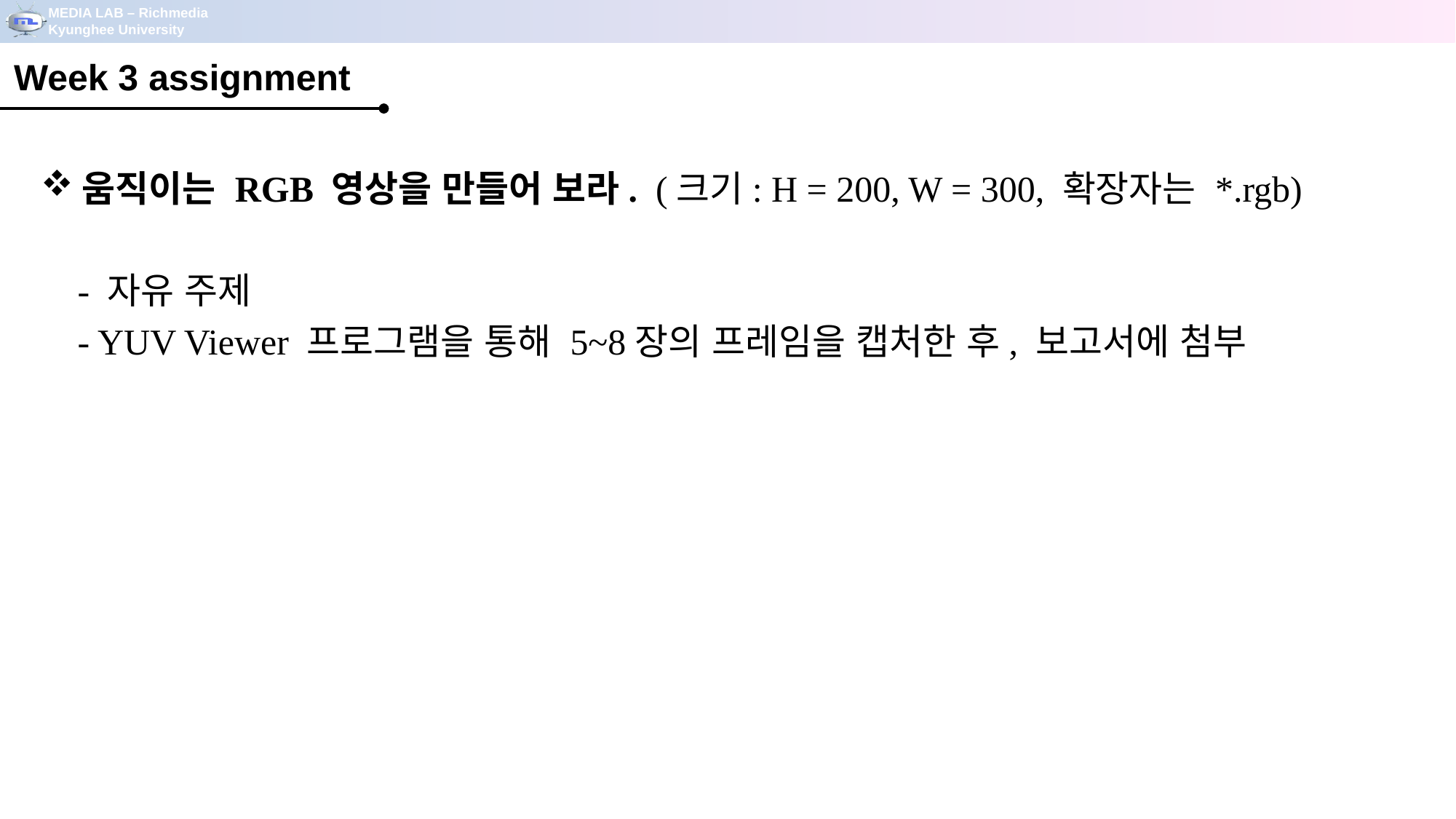

Week 3 assignment
움직이는 RGB 영상을 만들어 보라.  (크기: H = 200, W = 300, 확장자는 *.rgb)

    - 자유 주제
    - YUV Viewer 프로그램을 통해 5~8장의 프레임을 캡처한 후, 보고서에 첨부